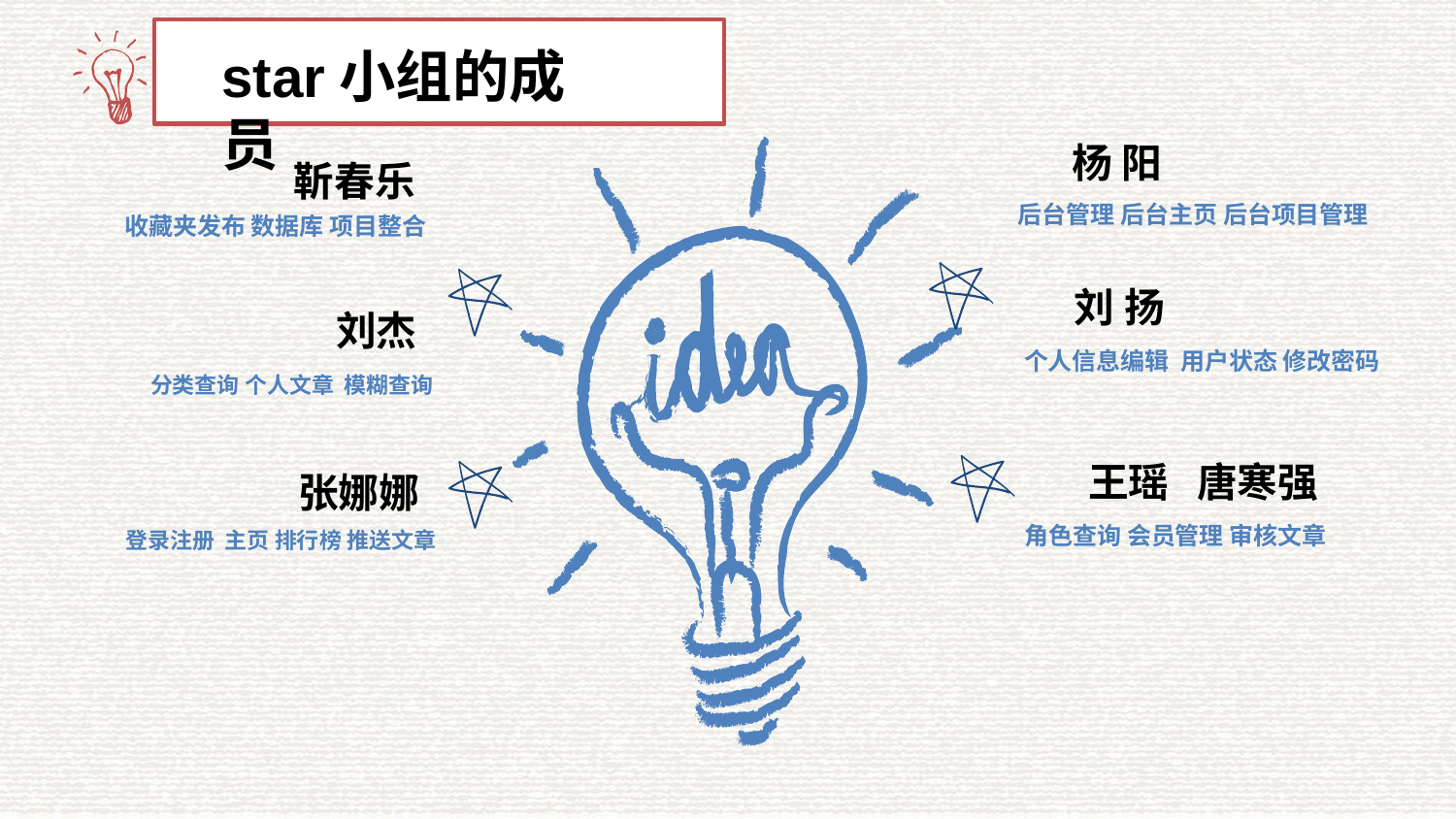

star小组的成员

杨 阳
后台管理 后台主页 后台项目管理
靳春乐
收藏夹发布 数据库 项目整合

刘 扬
个人信息编辑  用户状态 修改密码
刘杰
分类查询 个人文章  模糊查询

王瑶   唐寒强
角色查询 会员管理 审核文章

张娜娜
登录注册  主页 排行榜 推送文章